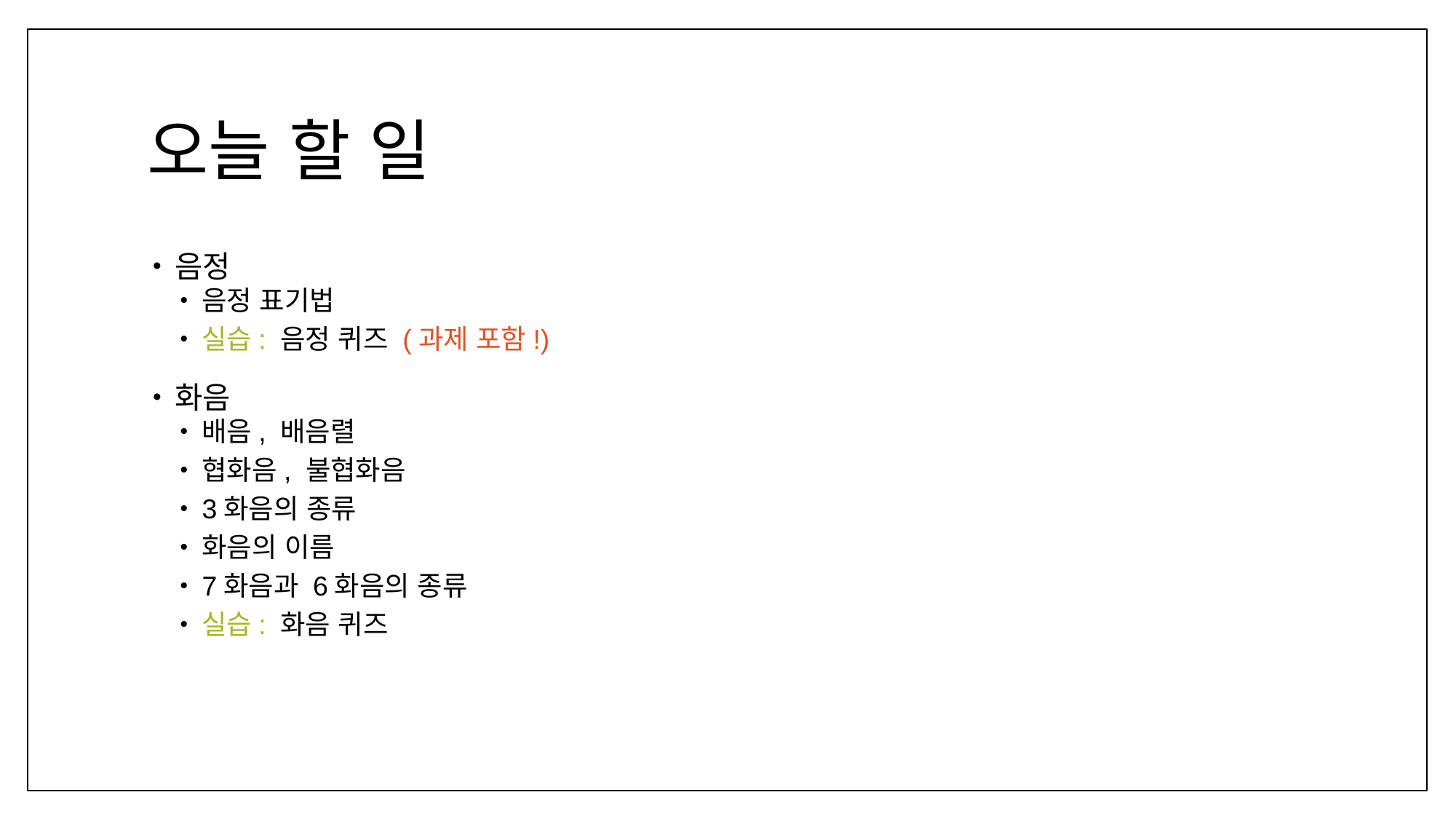

# 오늘 할 일
음정
음정 표기법
실습: 음정 퀴즈 (과제 포함!)
화음
배음, 배음렬
협화음, 불협화음
3화음의 종류
화음의 이름
7화음과 6화음의 종류
실습: 화음 퀴즈